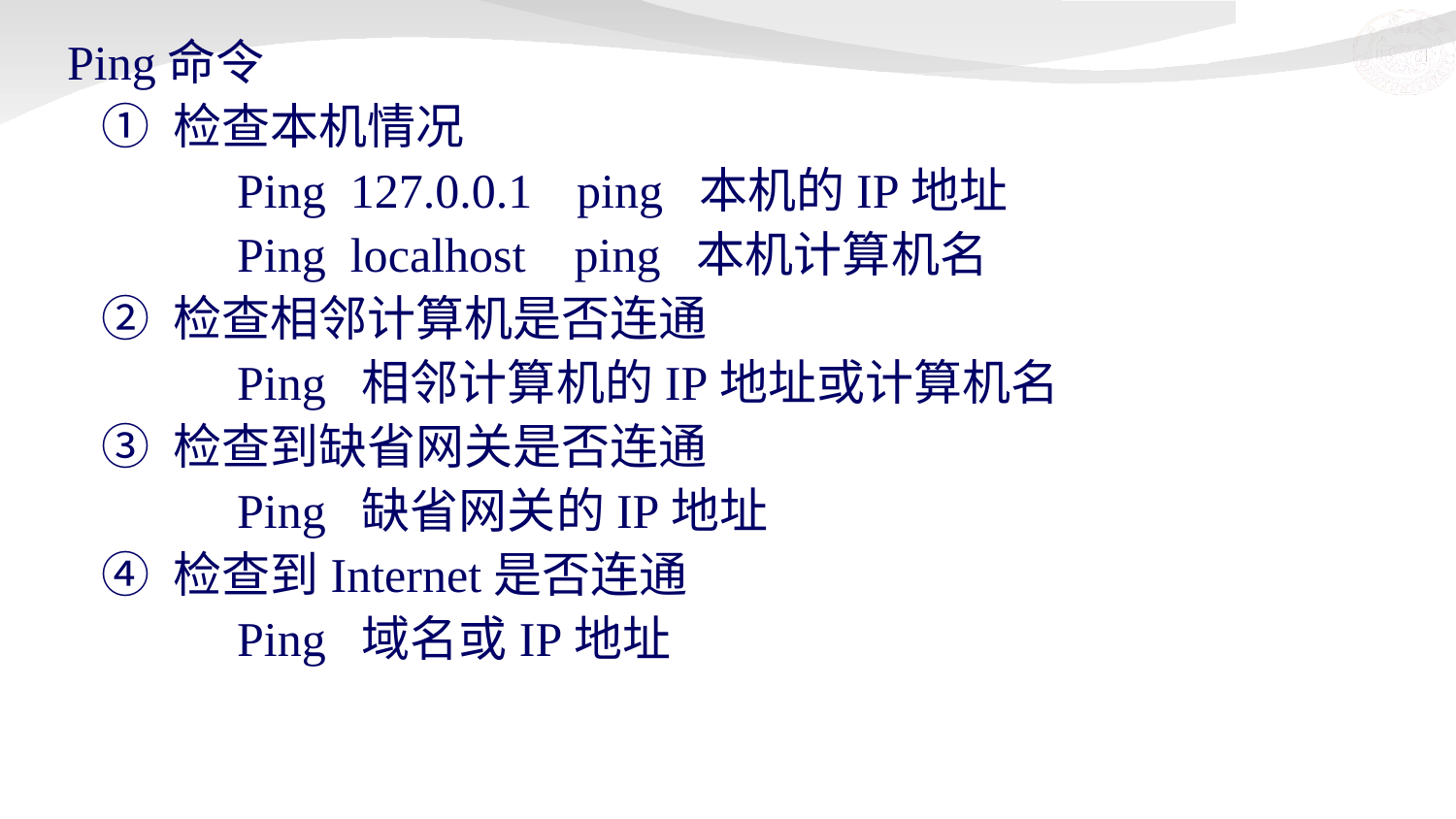

Ping命令
           ① 检查本机情况
                     Ping  127.0.0.1	 ping  本机的IP地址
	         Ping  localhost    ping  本机计算机名
           ② 检查相邻计算机是否连通
	         Ping  相邻计算机的IP地址或计算机名
           ③ 检查到缺省网关是否连通
	         Ping  缺省网关的IP地址
           ④ 检查到Internet是否连通
	         Ping  域名或IP地址